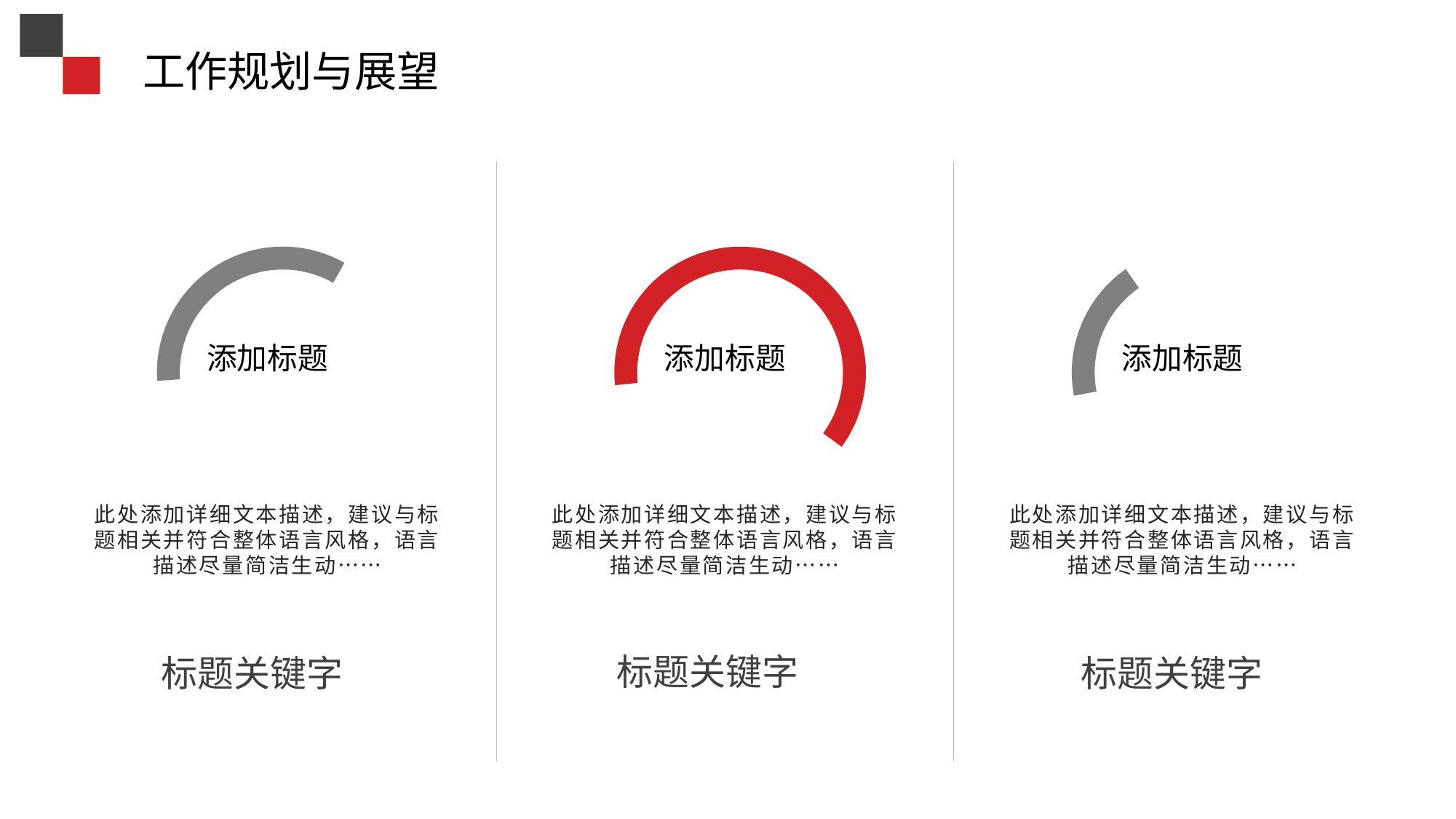

工作规划与展望
添加标题
添加标题
添加标题

此处添加详细文本描述，建议与标题相关并符合整体语言风格，语言描述尽量简洁生动……
此处添加详细文本描述，建议与标题相关并符合整体语言风格，语言描述尽量简洁生动……
此处添加详细文本描述，建议与标题相关并符合整体语言风格，语言描述尽量简洁生动……
标题关键字
标题关键字
标题关键字